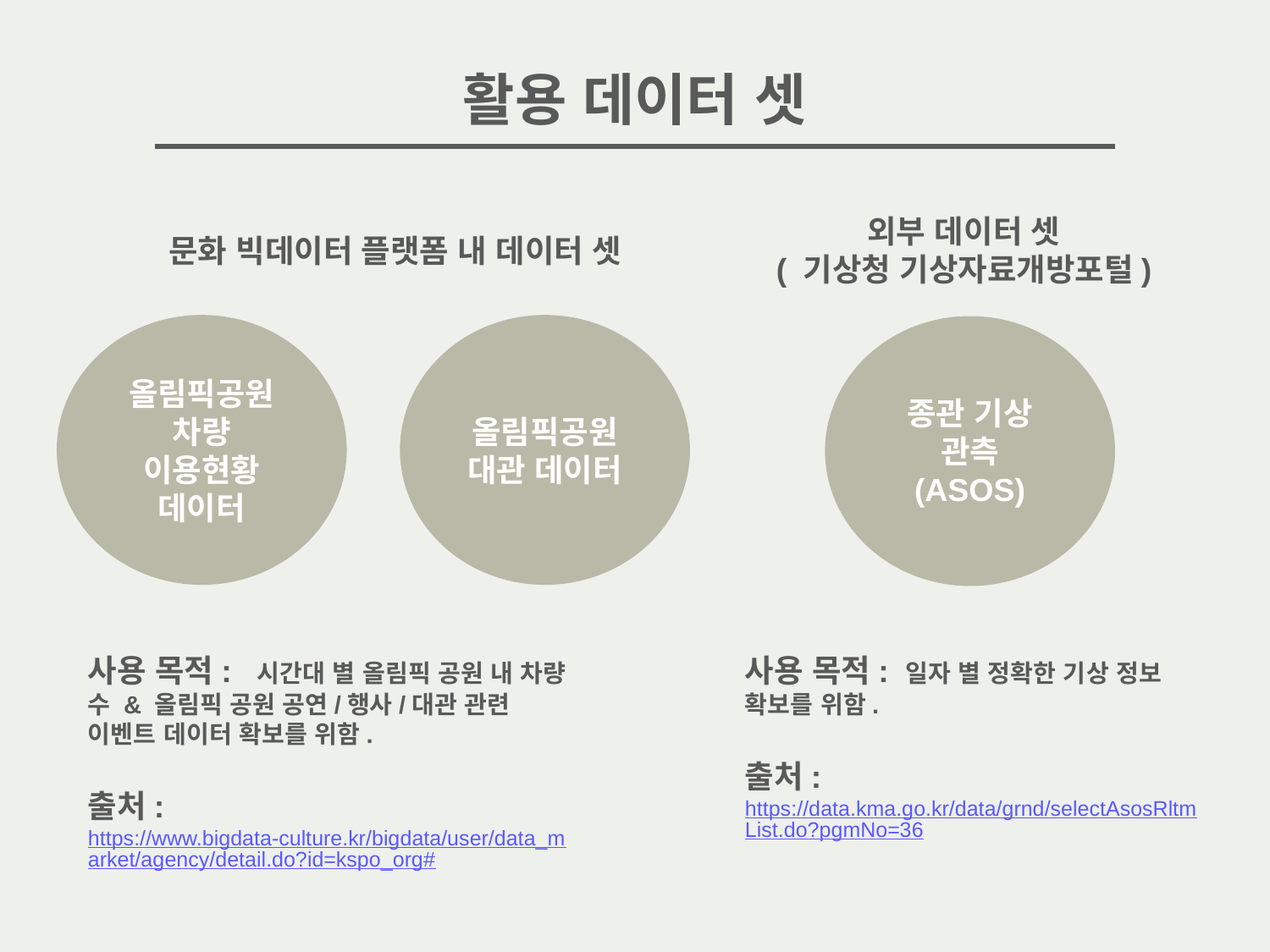

활용 데이터 셋
외부 데이터 셋
( 기상청 기상자료개방포털)
문화 빅데이터 플랫폼 내 데이터 셋
올림픽공원 차량 이용현황 데이터
올림픽공원 대관 데이터
종관 기상
관측 (ASOS)
사용 목적: 일자 별 정확한 기상 정보 확보를 위함.

출처: https://data.kma.go.kr/data/grnd/selectAsosRltmList.do?pgmNo=36
사용 목적:  시간대 별 올림픽 공원 내 차량 수 & 올림픽 공원 공연/행사/대관 관련 이벤트 데이터 확보를 위함.

출처: https://www.bigdata-culture.kr/bigdata/user/data_market/agency/detail.do?id=kspo_org#